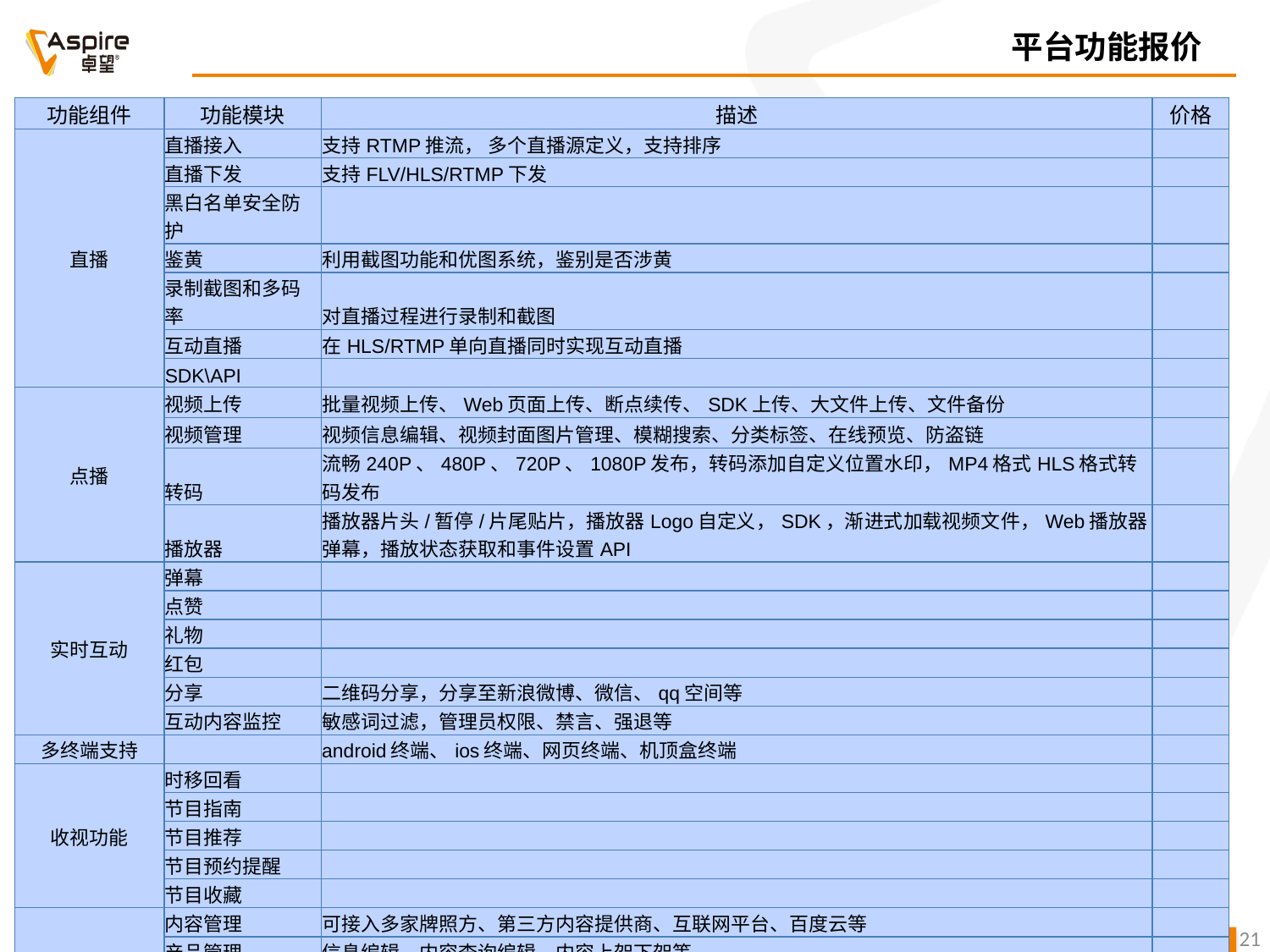

平台功能报价
| 功能组件 | 功能模块 | 描述 | 价格 |
| --- | --- | --- | --- |
| 直播 | 直播接入 | 支持RTMP推流， 多个直播源定义，支持排序 |  |
|  | 直播下发 | 支持FLV/HLS/RTMP下发 |  |
|  | 黑白名单安全防护 |  |  |
|  | 鉴黄 | 利用截图功能和优图系统，鉴别是否涉黄 |  |
|  | 录制截图和多码率 | 对直播过程进行录制和截图 |  |
|  | 互动直播 | 在HLS/RTMP单向直播同时实现互动直播 |  |
|  | SDK\API |  |  |
| 点播 | 视频上传 | 批量视频上传、Web页面上传、断点续传、SDK上传、大文件上传、文件备份 |  |
|  | 视频管理 | 视频信息编辑、视频封面图片管理、模糊搜索、分类标签、在线预览、防盗链 |  |
|  | 转码 | 流畅240P、480P、720P、1080P发布，转码添加自定义位置水印，MP4格式HLS格式转码发布 |  |
|  | 播放器 | 播放器片头/暂停/片尾贴片，播放器Logo自定义，SDK，渐进式加载视频文件，Web播放器弹幕，播放状态获取和事件设置API |  |
| 实时互动 | 弹幕 |  |  |
|  | 点赞 |  |  |
|  | 礼物 |  |  |
|  | 红包 |  |  |
|  | 分享 | 二维码分享，分享至新浪微博、微信、qq空间等 |  |
|  | 互动内容监控 | 敏感词过滤，管理员权限、禁言、强退等 |  |
| 多终端支持 |  | android终端、ios终端、网页终端、机顶盒终端 |  |
| 收视功能 | 时移回看 |  |  |
|  | 节目指南 |  |  |
|  | 节目推荐 |  |  |
|  | 节目预约提醒 |  |  |
|  | 节目收藏 |  |  |
| 运营支撑功能 | 内容管理 | 可接入多家牌照方、第三方内容提供商、互联网平台、百度云等 |  |
|  | 产品管理 | 信息编辑、内容查询编辑、内容上架下架等 |  |
|  | 用户管理 | 用户信息管理、用户权限管理、用户分组管理等 |  |
|  | DRM | 内容数字版权加密保护 |  |
|  | 支付能力 | 话费支付、支付宝支付、和包支付等 |  |
|  | 统计功能 | 空间统计、流量统计、视频播放情况、请求数统计、地域统计、时间、isp统计用户行为统计 |  |
|  | 屏幕管理 | 可拖拽的编辑方式、预览、主屏、分屏等 |  |
|  | 屏幕广告 | 切屏广告、滚动条广告、背景广告、开机广告、待机广告 |  |
|  | 连接安全 | 连接安全标准化token和URL加密的方式 |  |
|  | 并发稳定性 | 支持同时1000人在线观看 |  |
21